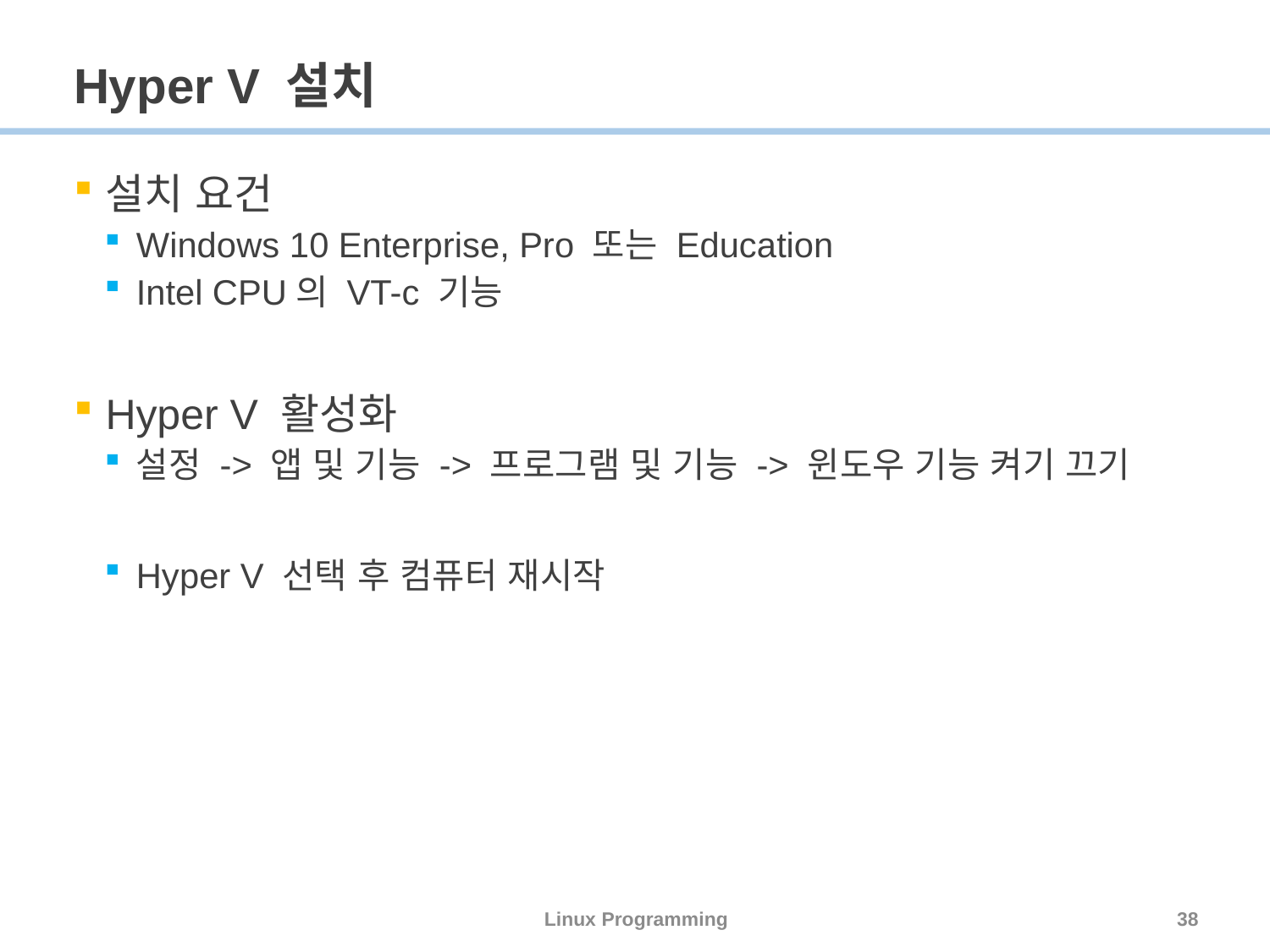

# Hyper V 설치
설치 요건
Windows 10 Enterprise, Pro 또는 Education
Intel CPU의 VT-c 기능

Hyper V 활성화
설정 -> 앱 및 기능 -> 프로그램 및 기능 -> 윈도우 기능 켜기 끄기

Hyper V 선택 후 컴퓨터 재시작
Linux Programming
38